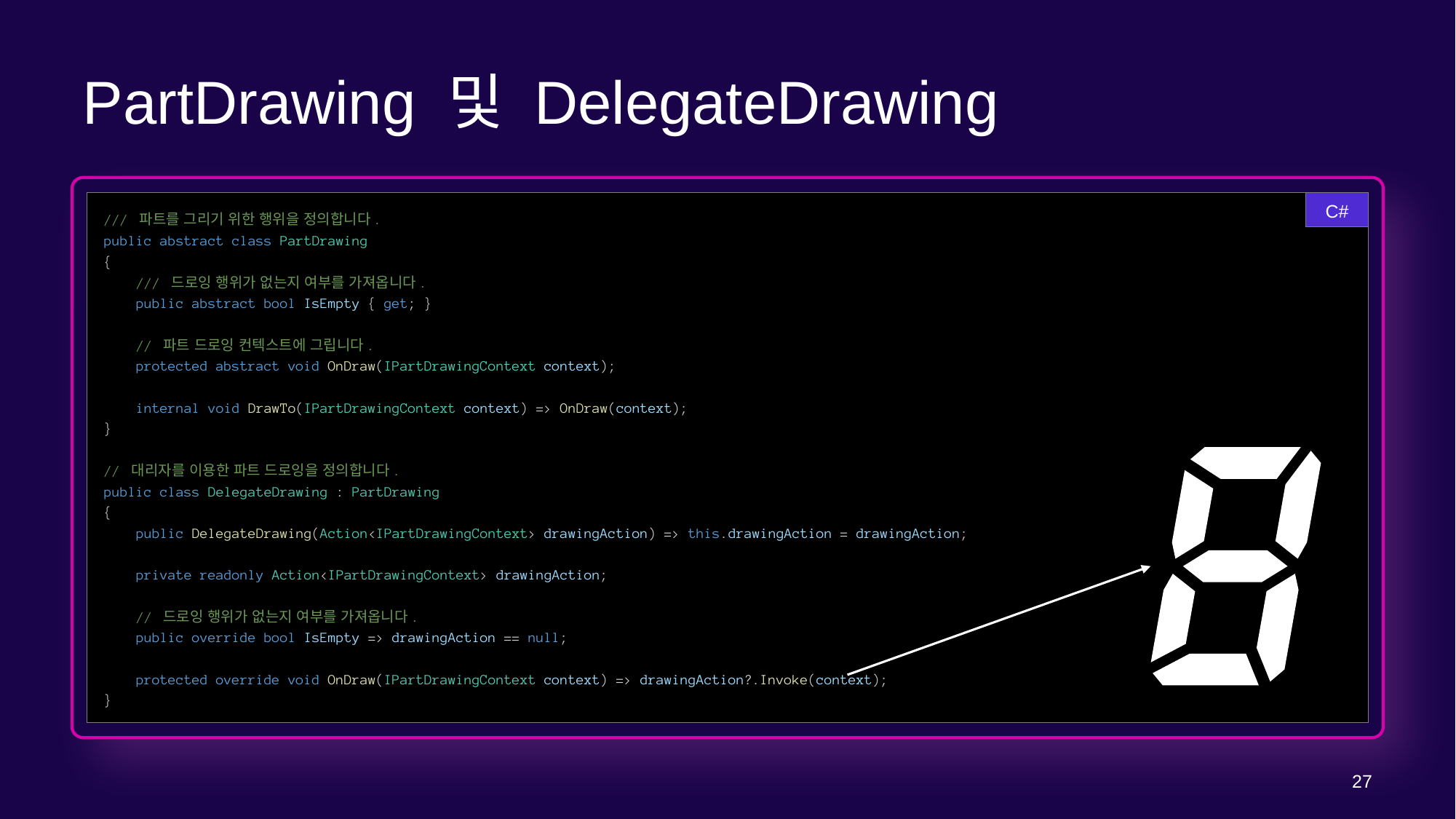

# PartDrawing 및 DelegateDrawing
C#
/// 파트를 그리기 위한 행위을 정의합니다.
public abstract class PartDrawing
{
    /// 드로잉 행위가 없는지 여부를 가져옵니다.
    public abstract bool IsEmpty { get; }

    // 파트 드로잉 컨텍스트에 그립니다.
    protected abstract void OnDraw(IPartDrawingContext context);

    internal void DrawTo(IPartDrawingContext context) => OnDraw(context);
}

// 대리자를 이용한 파트 드로잉을 정의합니다.
public class DelegateDrawing : PartDrawing
{
    public DelegateDrawing(Action<IPartDrawingContext> drawingAction) => this.drawingAction = drawingAction;

    private readonly Action<IPartDrawingContext> drawingAction;

    // 드로잉 행위가 없는지 여부를 가져옵니다.
    public override bool IsEmpty => drawingAction == null;

    protected override void OnDraw(IPartDrawingContext context) => drawingAction?.Invoke(context);
}

27